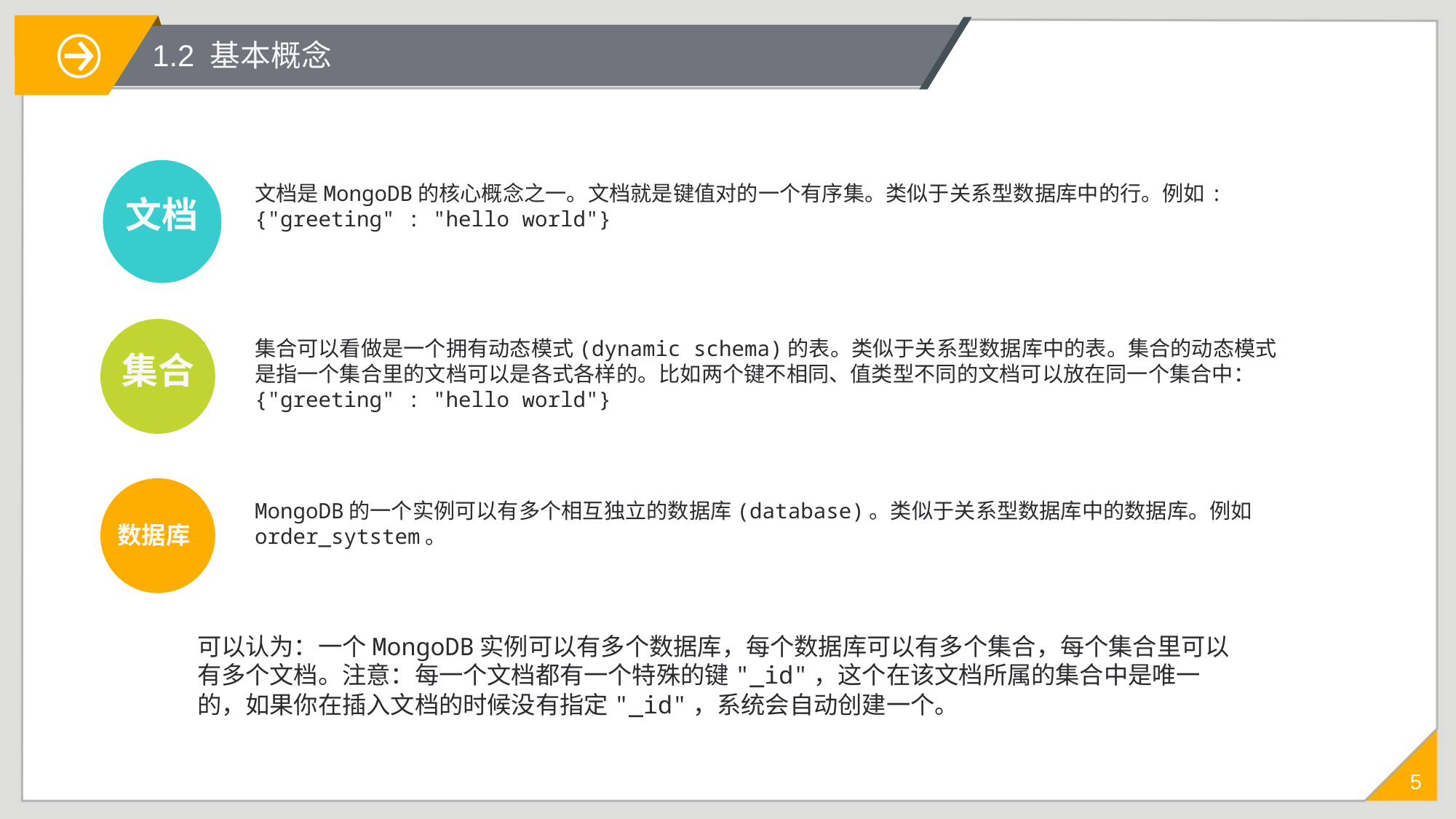

1.2 基本概念

文档
文档是MongoDB的核心概念之一。文档就是键值对的一个有序集。类似于关系型数据库中的行。例如:
{"greeting" : "hello world"}

集合
集合可以看做是一个拥有动态模式(dynamic schema)的表。类似于关系型数据库中的表。集合的动态模式是指一个集合里的文档可以是各式各样的。比如两个键不相同、值类型不同的文档可以放在同一个集合中：
{"greeting" : "hello world"}

数据库
MongoDB的一个实例可以有多个相互独立的数据库(database)。类似于关系型数据库中的数据库。例如order_sytstem。
可以认为：一个MongoDB实例可以有多个数据库，每个数据库可以有多个集合，每个集合里可以有多个文档。注意：每一个文档都有一个特殊的键"_id"，这个在该文档所属的集合中是唯一的，如果你在插入文档的时候没有指定"_id"，系统会自动创建一个。